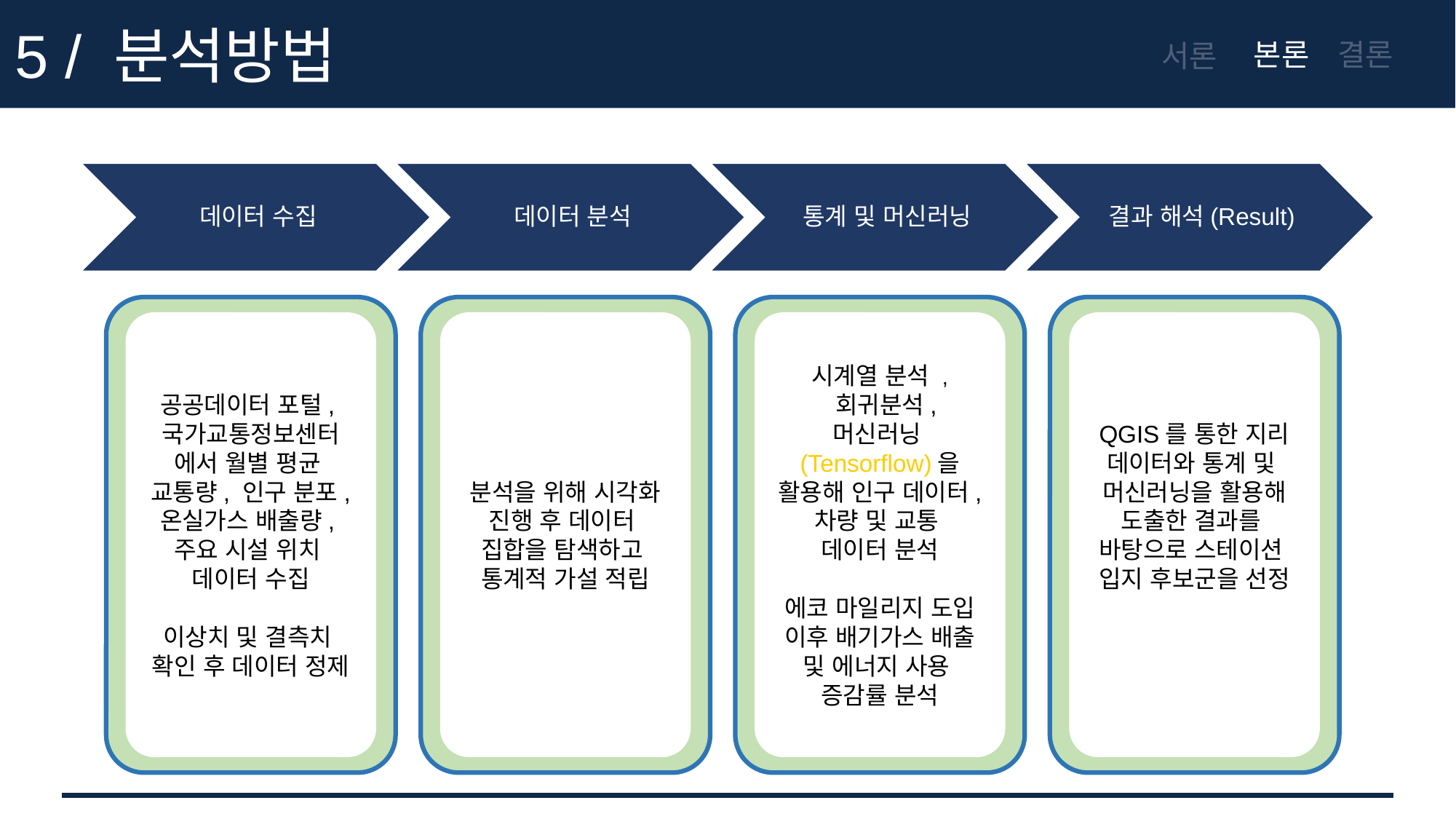

5 / 분석방법
본론
결론
서론

데이터 수집
데이터 분석
통계 및 머신러닝
결과 해석(Result)

공공데이터 포털,
국가교통정보센터
에서 월별 평균
교통량, 인구 분포, 온실가스 배출량,
주요 시설 위치
데이터 수집

이상치 및 결측치
확인 후 데이터 정제

분석을 위해 시각화 진행 후 데이터
집합을 탐색하고
통계적 가설 적립

시계열 분석 ,
 회귀분석, 머신러닝(Tensorflow)을
활용해 인구 데이터, 차량 및 교통
데이터 분석

에코 마일리지 도입 이후 배기가스 배출 및 에너지 사용
증감률 분석

QGIS를 통한 지리 데이터와 통계 및
머신러닝을 활용해 도출한 결과를
바탕으로 스테이션
입지 후보군을 선정